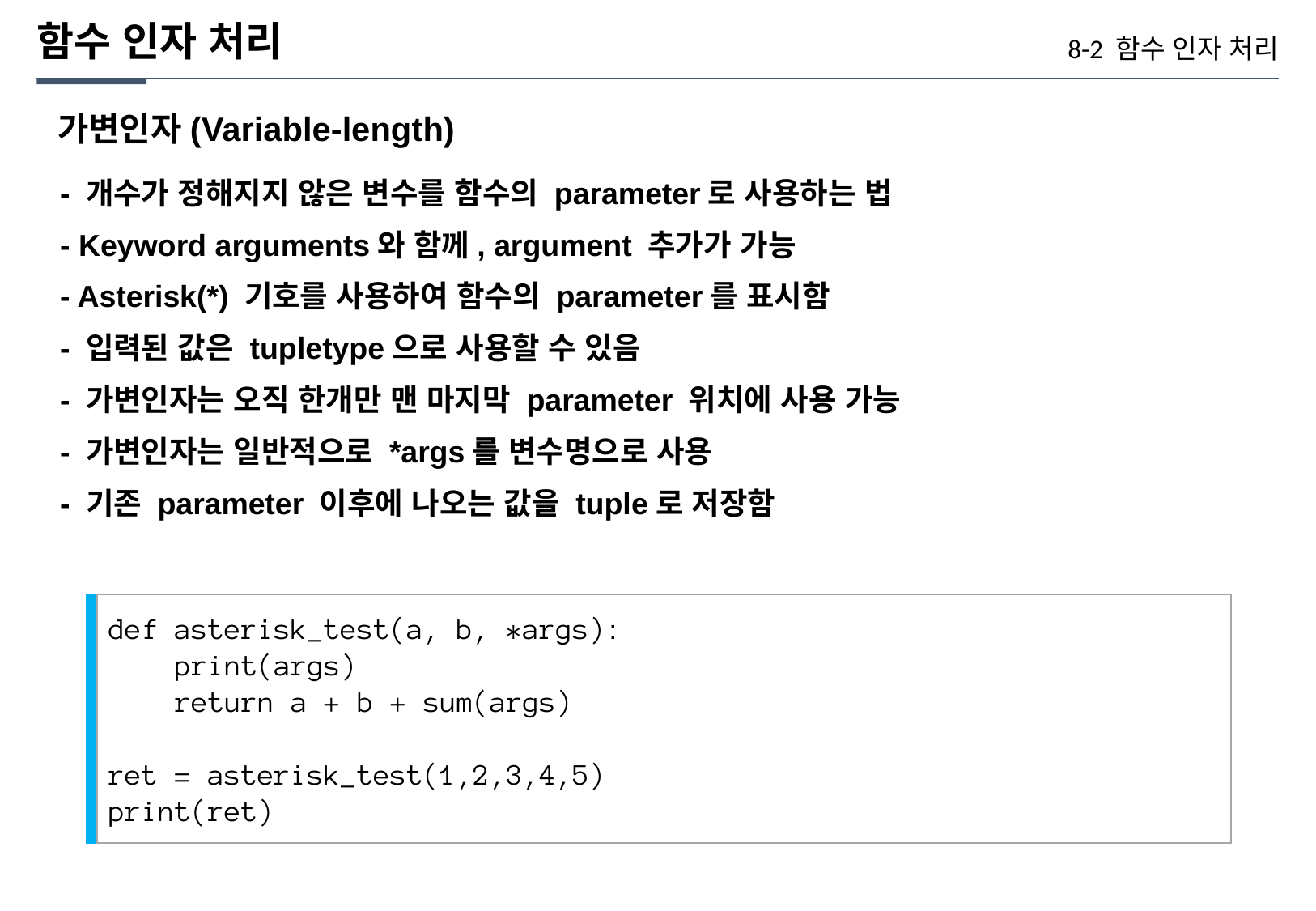

함수 인자 처리
8-2 함수 인자 처리
가변인자(Variable-length)
- 개수가 정해지지 않은 변수를 함수의 parameter로 사용하는 법
- Keyword arguments와 함께, argument 추가가 가능
- Asterisk(*) 기호를 사용하여 함수의 parameter를 표시함
- 입력된 값은 tupletype으로 사용할 수 있음
- 가변인자는 오직 한개만 맨 마지막 parameter 위치에 사용 가능
- 가변인자는 일반적으로 *args를 변수명으로 사용
- 기존 parameter 이후에 나오는 값을 tuple로 저장함

def asterisk_test(a, b, *args):
    print(args)
    return a + b + sum(args)

ret = asterisk_test(1,2,3,4,5)
print(ret)